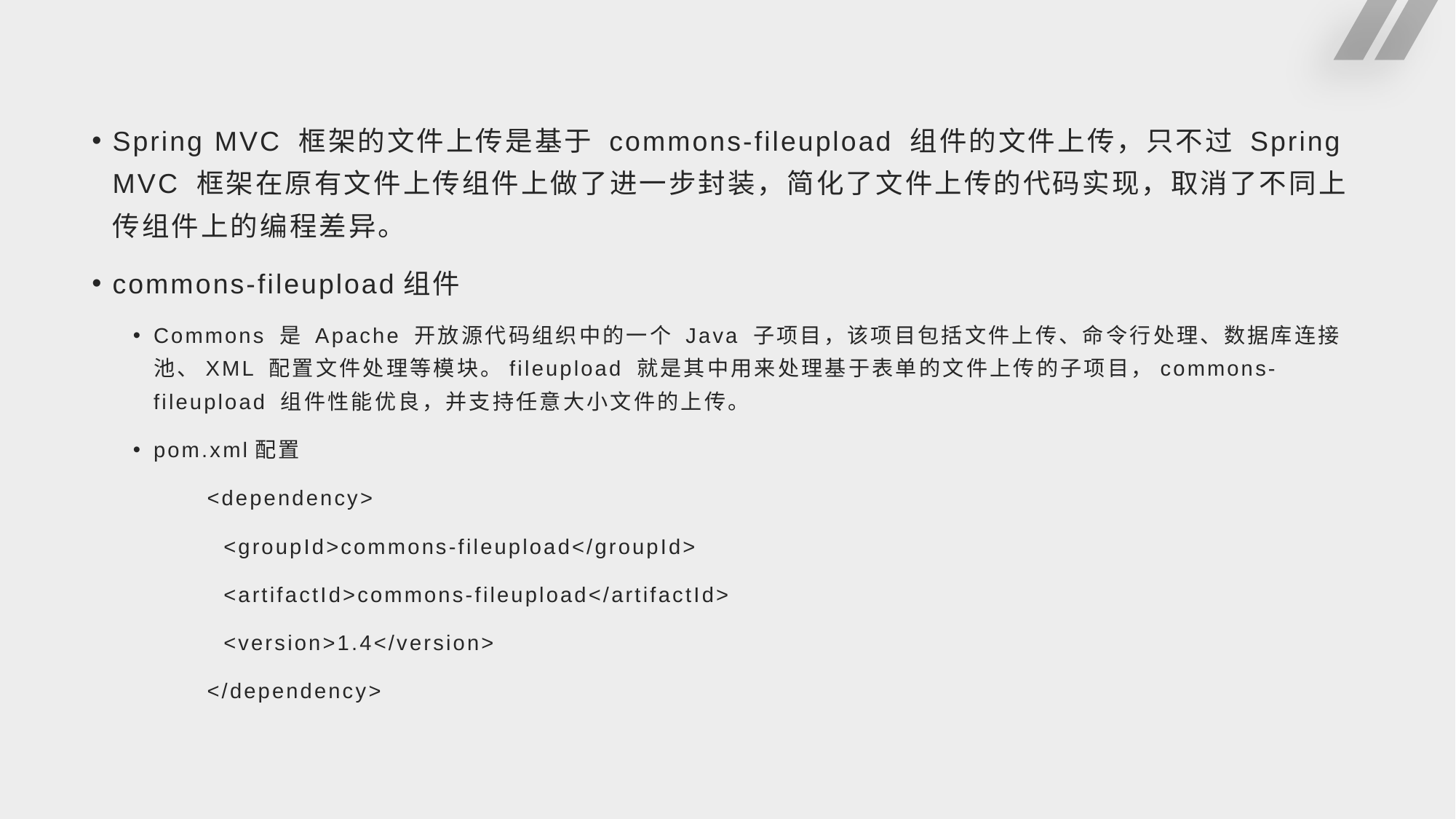

#
Spring MVC 框架的文件上传是基于 commons-fileupload 组件的文件上传，只不过 Spring MVC 框架在原有文件上传组件上做了进一步封装，简化了文件上传的代码实现，取消了不同上传组件上的编程差异。
commons-fileupload组件
Commons 是 Apache 开放源代码组织中的一个 Java 子项目，该项目包括文件上传、命令行处理、数据库连接池、XML 配置文件处理等模块。fileupload 就是其中用来处理基于表单的文件上传的子项目，commons-fileupload 组件性能优良，并支持任意大小文件的上传。
pom.xml配置
    <dependency>
      <groupId>commons-fileupload</groupId>
      <artifactId>commons-fileupload</artifactId>
      <version>1.4</version>
    </dependency>